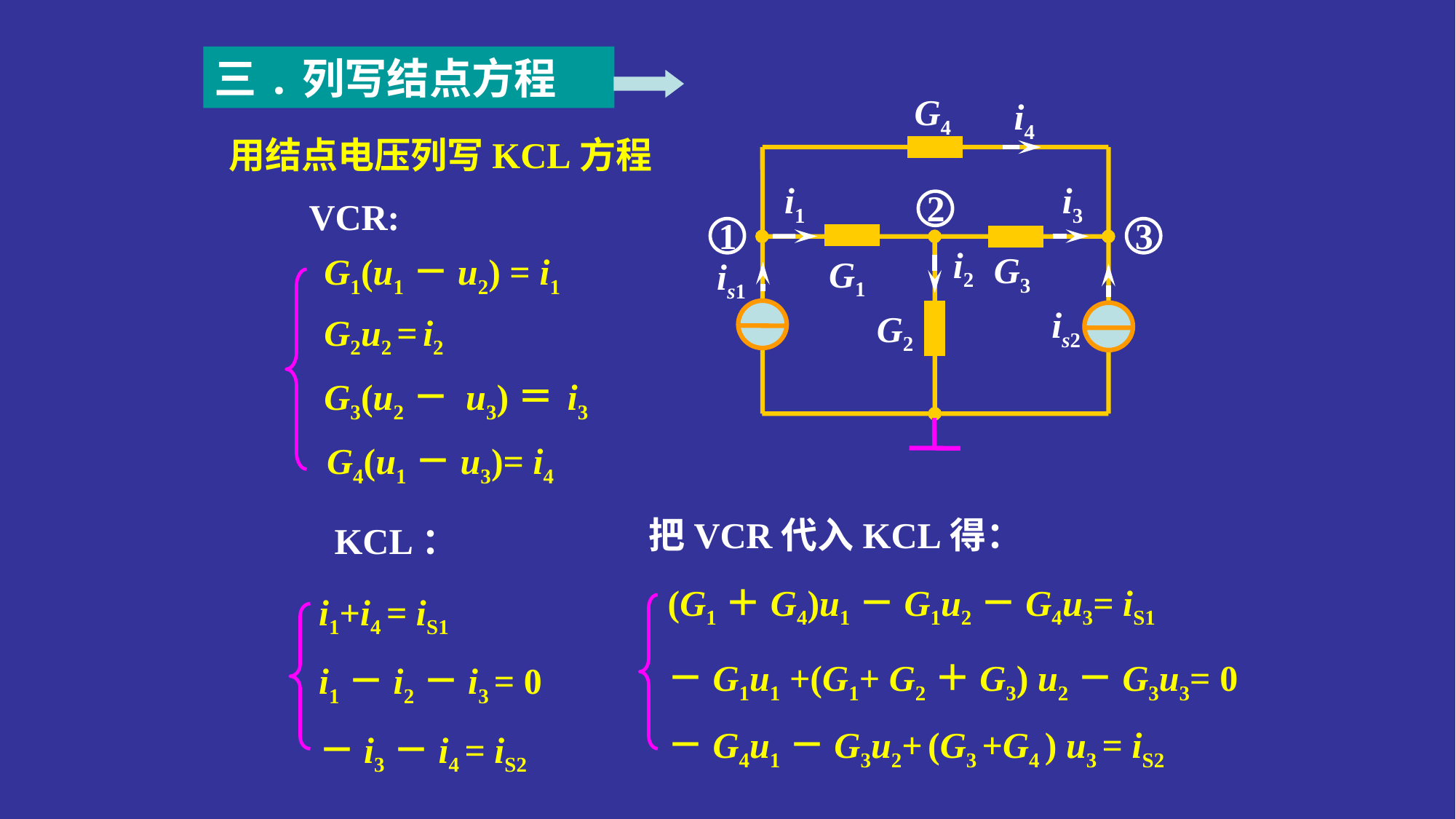

三.列写结点方程

G4
i4

i1
i3

i2
G3
G1
is1

is2

G2

用结点电压列写KCL方程
2

1

3

VCR:
G1(u1－u2) = i1

G2u2 = i2
G3(u2－ u3)＝ i3
G4(u1－u3)= i4
把VCR代入KCL得：
KCL：
(G1＋G4)u1－G1u2－G4u3= iS1
i1+i4 = iS1
i1－i2－i3 = 0
－i3－i4 = iS2

－G1u1 +(G1+ G2＋G3) u2－G3u3= 0
－G4u1－G3u2+ (G3 +G4 ) u3 = iS2